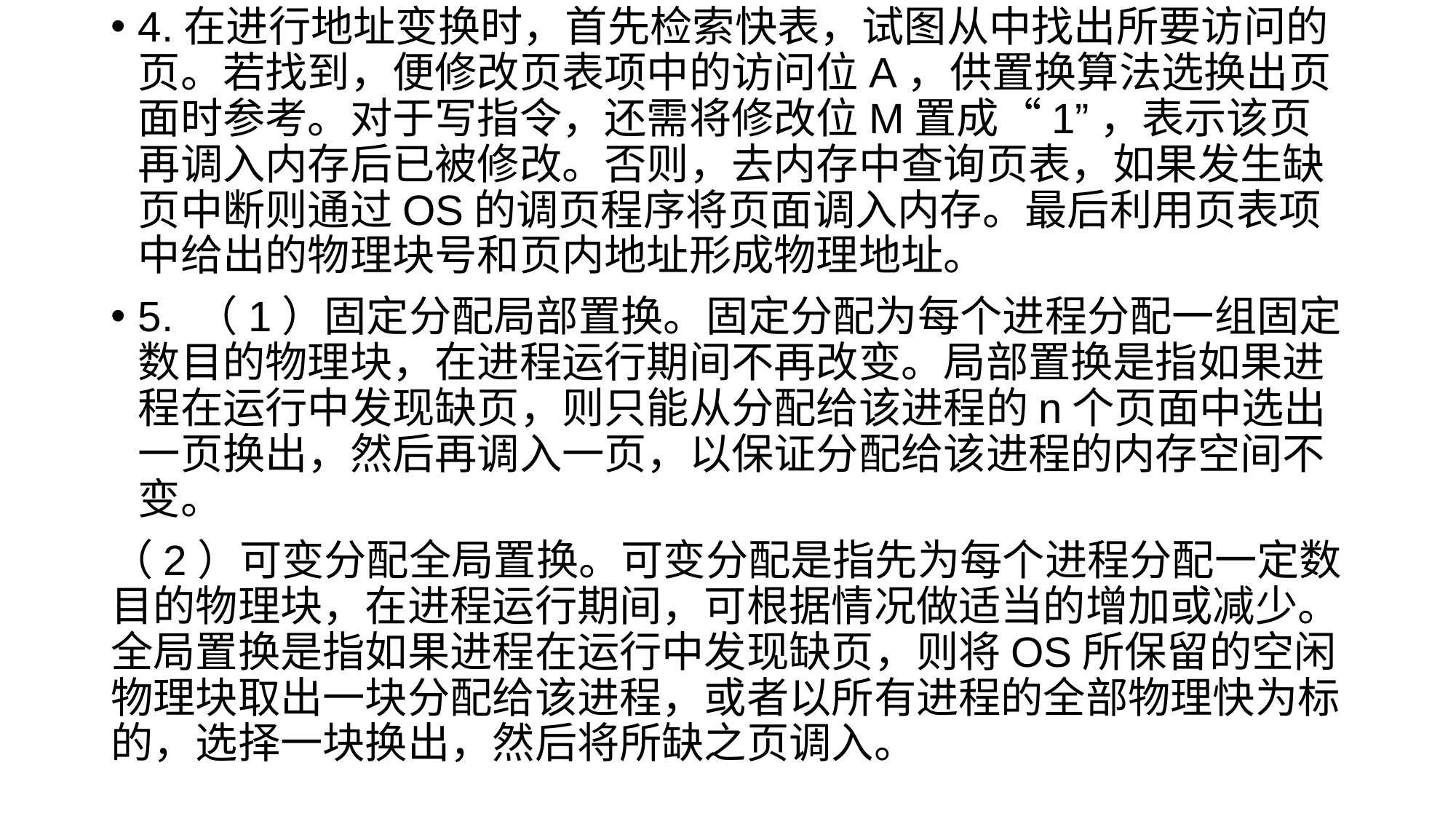

4.在进行地址变换时，首先检索快表，试图从中找出所要访问的页。若找到，便修改页表项中的访问位A，供置换算法选换出页面时参考。对于写指令，还需将修改位M置成“1”，表示该页再调入内存后已被修改。否则，去内存中查询页表，如果发生缺页中断则通过OS的调页程序将页面调入内存。最后利用页表项中给出的物理块号和页内地址形成物理地址。
5. （1）固定分配局部置换。固定分配为每个进程分配一组固定数目的物理块，在进程运行期间不再改变。局部置换是指如果进程在运行中发现缺页，则只能从分配给该进程的n个页面中选出一页换出，然后再调入一页，以保证分配给该进程的内存空间不变。
（2）可变分配全局置换。可变分配是指先为每个进程分配一定数目的物理块，在进程运行期间，可根据情况做适当的增加或减少。全局置换是指如果进程在运行中发现缺页，则将OS所保留的空闲物理块取出一块分配给该进程，或者以所有进程的全部物理快为标的，选择一块换出，然后将所缺之页调入。